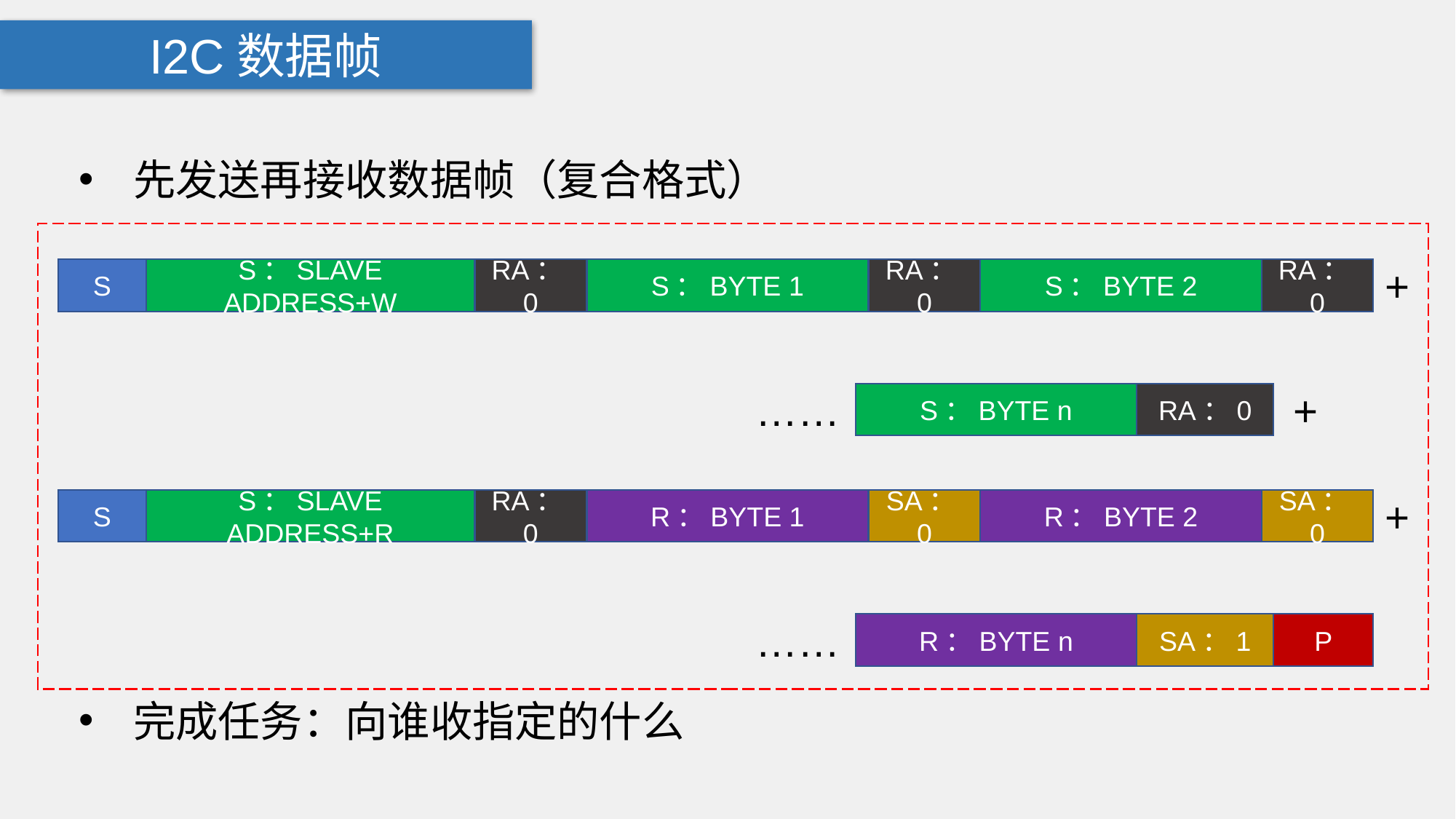

I2C数据帧
先发送再接收数据帧（复合格式）

+
S
S：SLAVE ADDRESS+W
RA：0
S：BYTE 1
RA：0
S：BYTE 2
RA：0
……
+
S：BYTE n
RA：0
+
S
S：SLAVE ADDRESS+R
RA：0
R：BYTE 1
SA：0
R：BYTE 2
SA：0
……
R：BYTE n
SA：1
P
完成任务：向谁收指定的什么